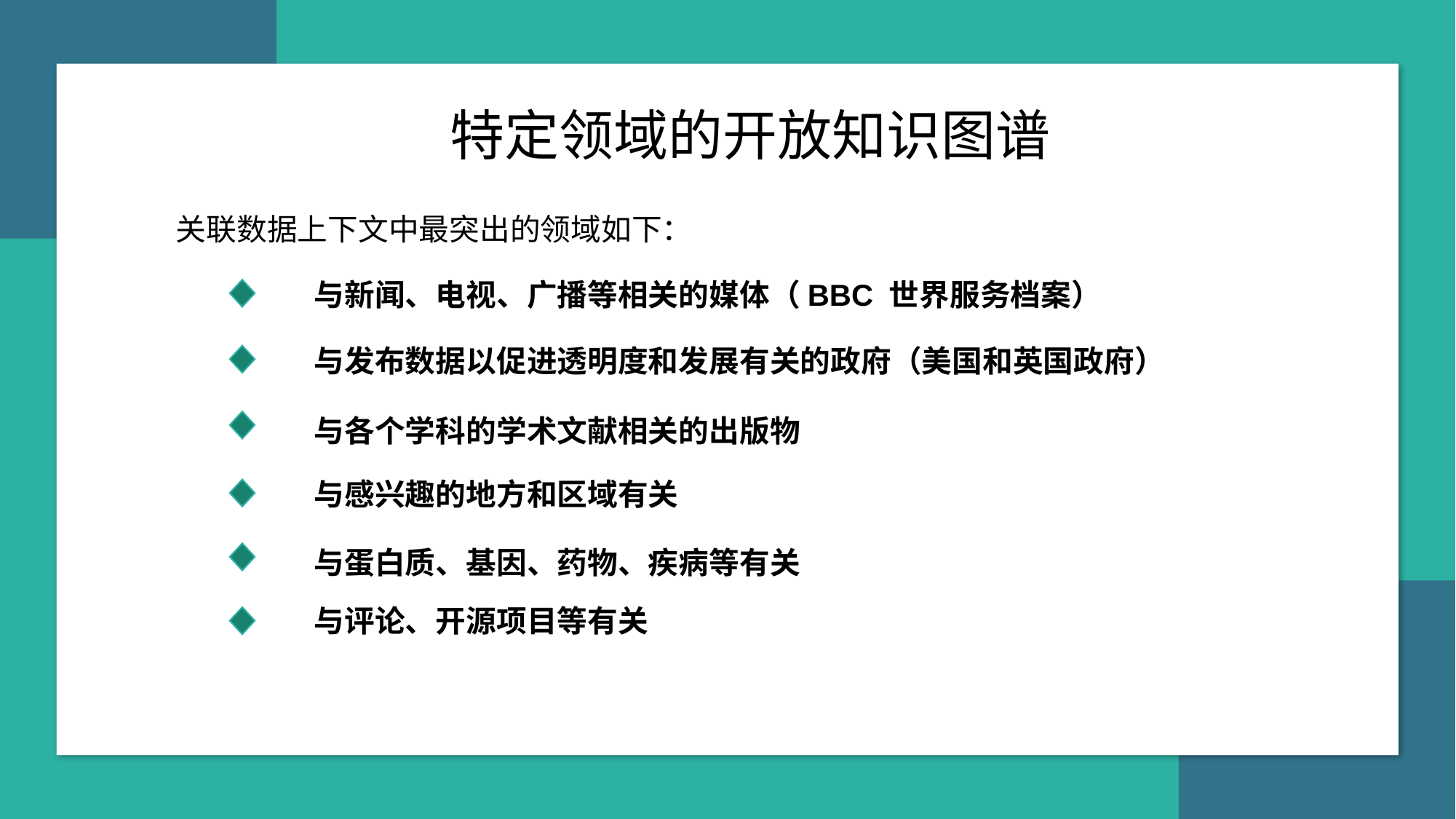

特定领域的开放知识图谱
关联数据上下文中最突出的领域如下：
与新闻、电视、广播等相关的媒体（BBC 世界服务档案）

与发布数据以促进透明度和发展有关的政府（美国和英国政府）

与各个学科的学术文献相关的出版物

与感兴趣的地方和区域有关

与蛋白质、基因、药物、疾病等有关

与评论、开源项目等有关